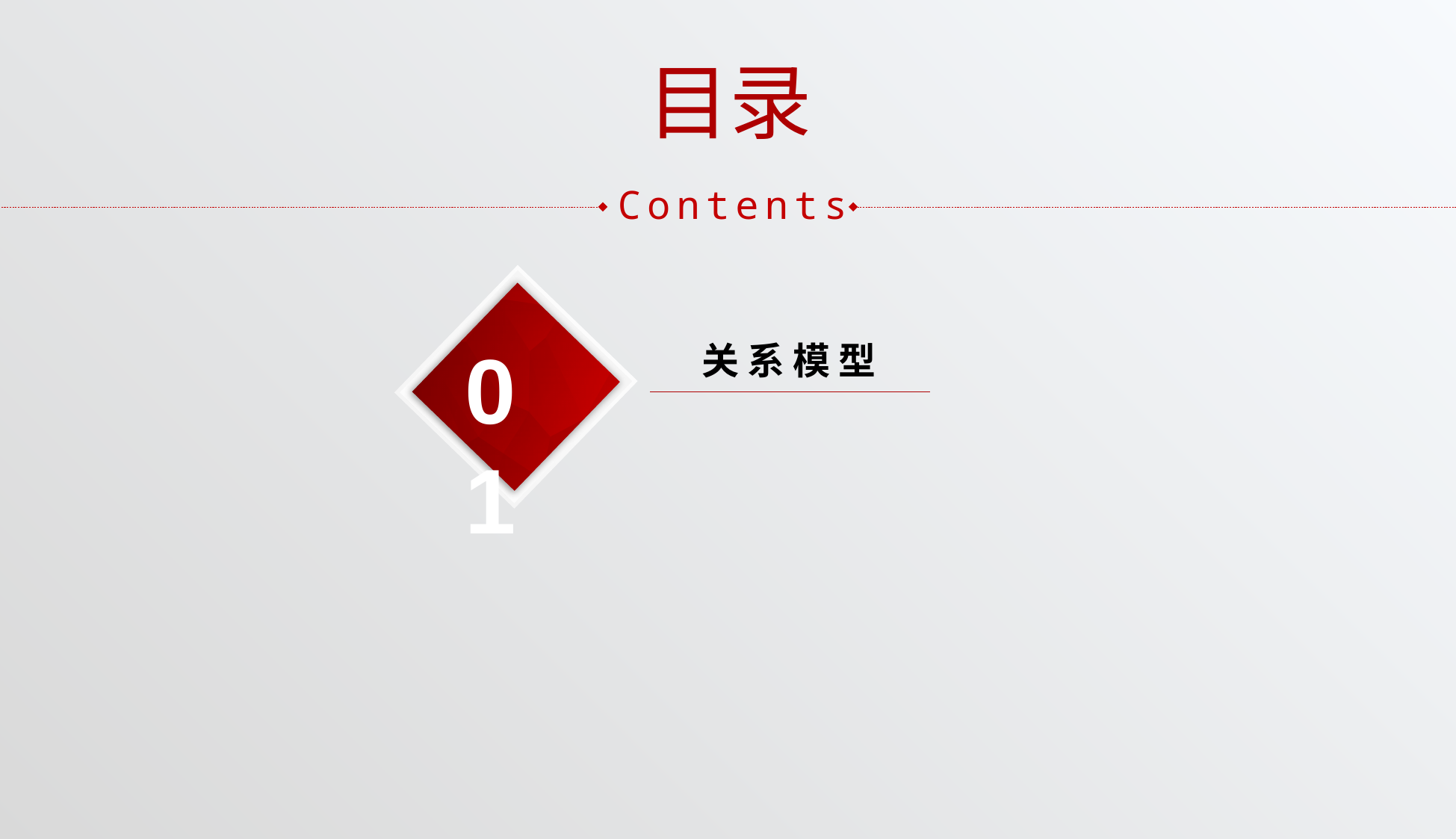

目录
Contents

01
关 系 模 型